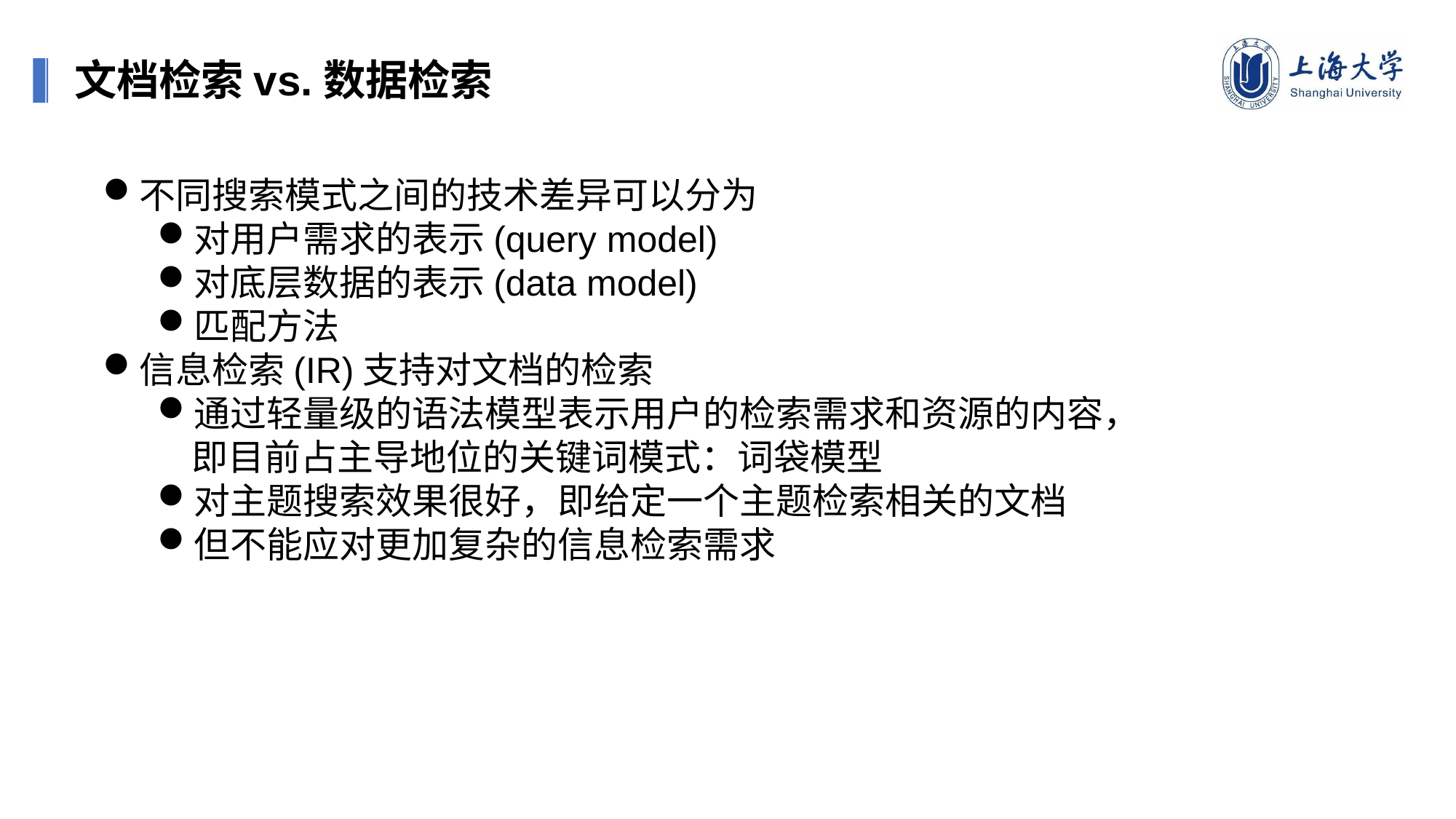

文档检索vs.数据检索

不同搜索模式之间的技术差异可以分为
对用户需求的表示(query model)
对底层数据的表示(data model)
匹配方法
信息检索(IR)支持对文档的检索
通过轻量级的语法模型表示用户的检索需求和资源的内容，即目前占主导地位的关键词模式：词袋模型
对主题搜索效果很好，即给定一个主题检索相关的文档
但不能应对更加复杂的信息检索需求